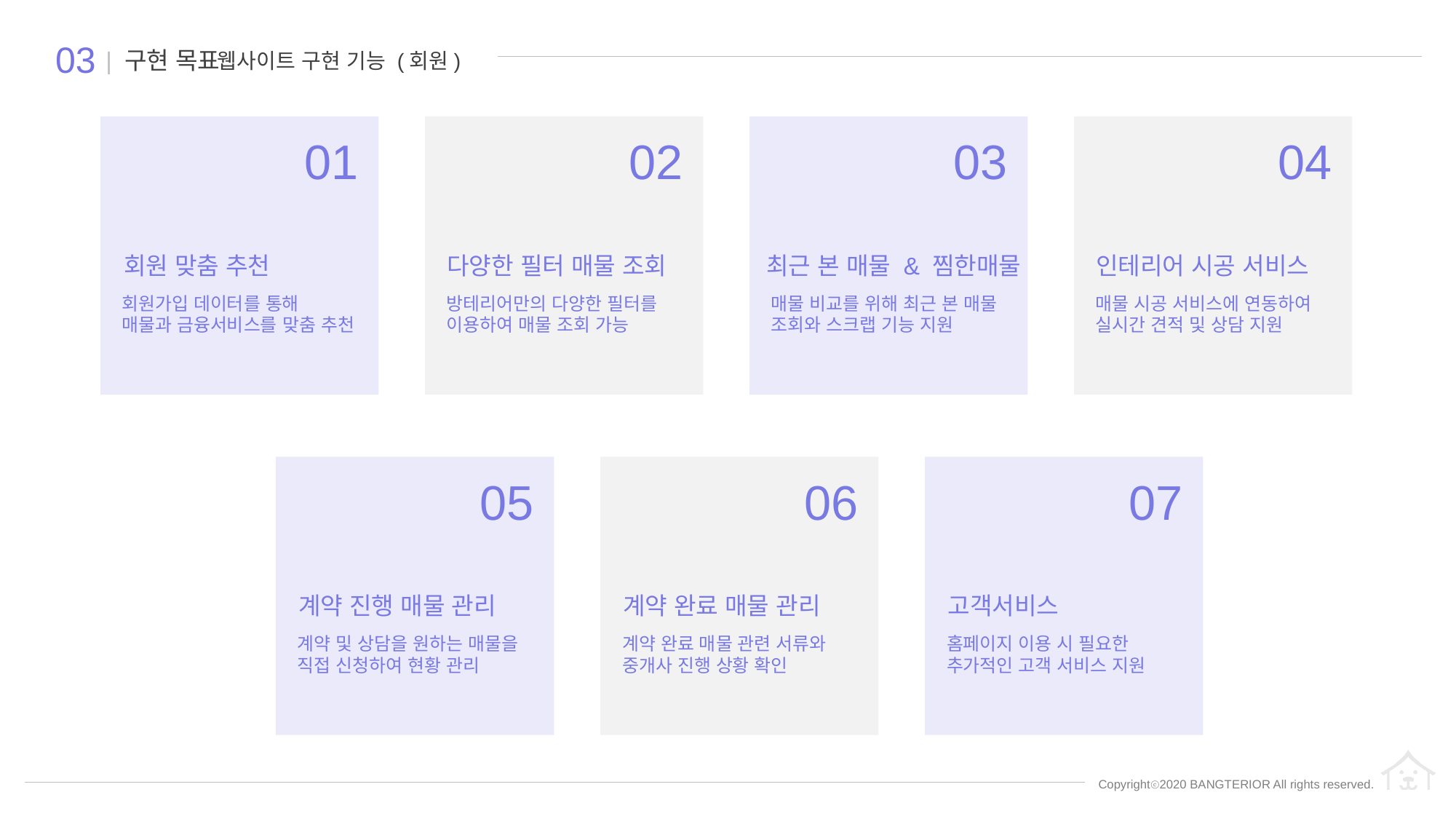

03
| 구현 목표
웹사이트 구현 기능 (회원)

01
회원 맞춤 추천
회원가입 데이터를 통해
매물과 금융서비스를 맞춤 추천

02
다양한 필터 매물 조회
방테리어만의 다양한 필터를
이용하여 매물 조회 가능

03
최근 본 매물 & 찜한매물
매물 비교를 위해 최근 본 매물
조회와 스크랩 기능 지원

04
인테리어 시공 서비스
매물 시공 서비스에 연동하여
실시간 견적 및 상담 지원

05
계약 진행 매물 관리
계약 및 상담을 원하는 매물을
직접 신청하여 현황 관리

06
계약 완료 매물 관리
계약 완료 매물 관련 서류와
중개사 진행 상황 확인

07
고객서비스
홈페이지 이용 시 필요한
추가적인 고객 서비스 지원